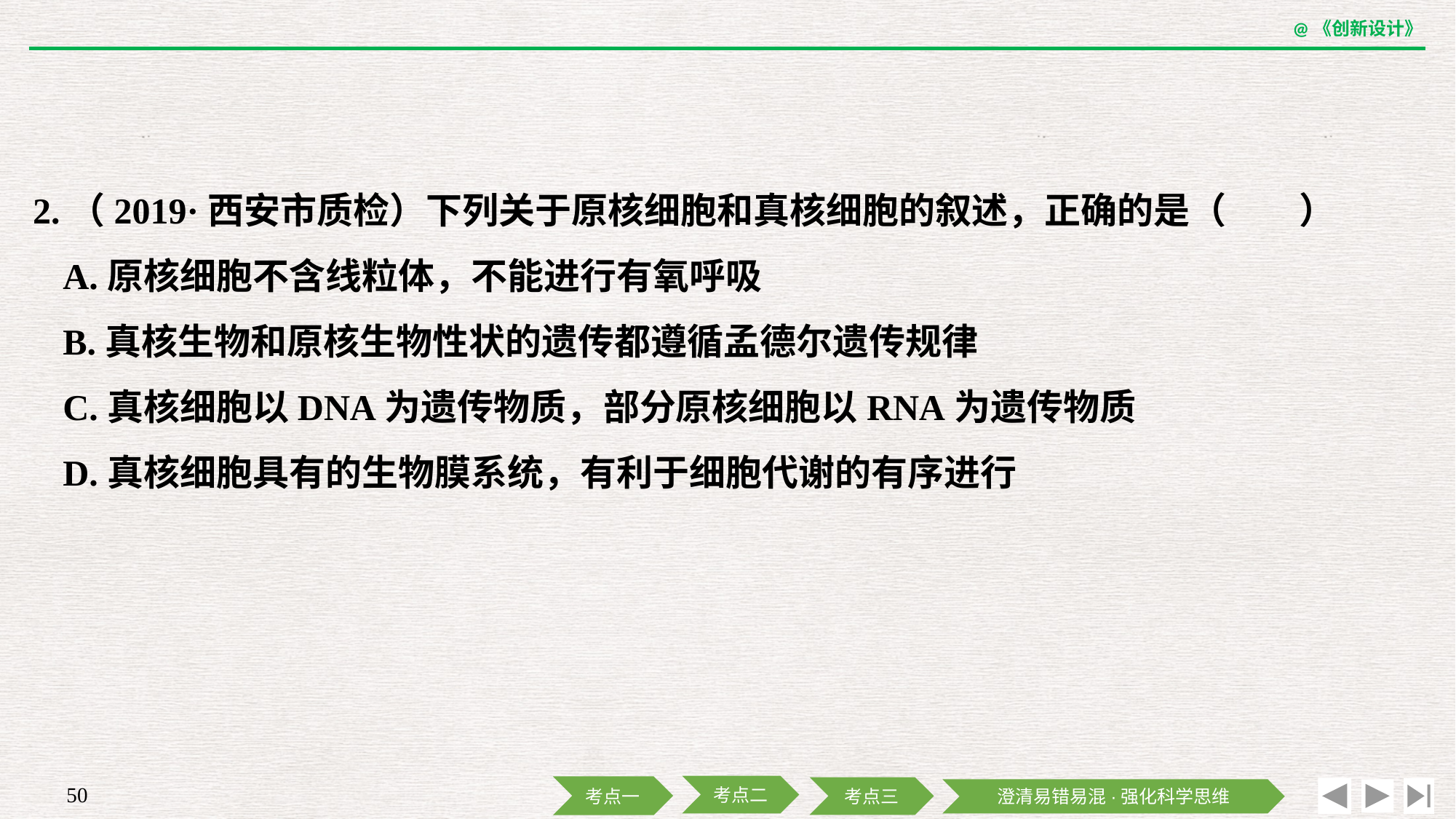

2.（2019·西安市质检）下列关于原核细胞和真核细胞的叙述，正确的是（　　）
A.原核细胞不含线粒体，不能进行有氧呼吸
B.真核生物和原核生物性状的遗传都遵循孟德尔遗传规律
C.真核细胞以DNA为遗传物质，部分原核细胞以RNA为遗传物质
D.真核细胞具有的生物膜系统，有利于细胞代谢的有序进行